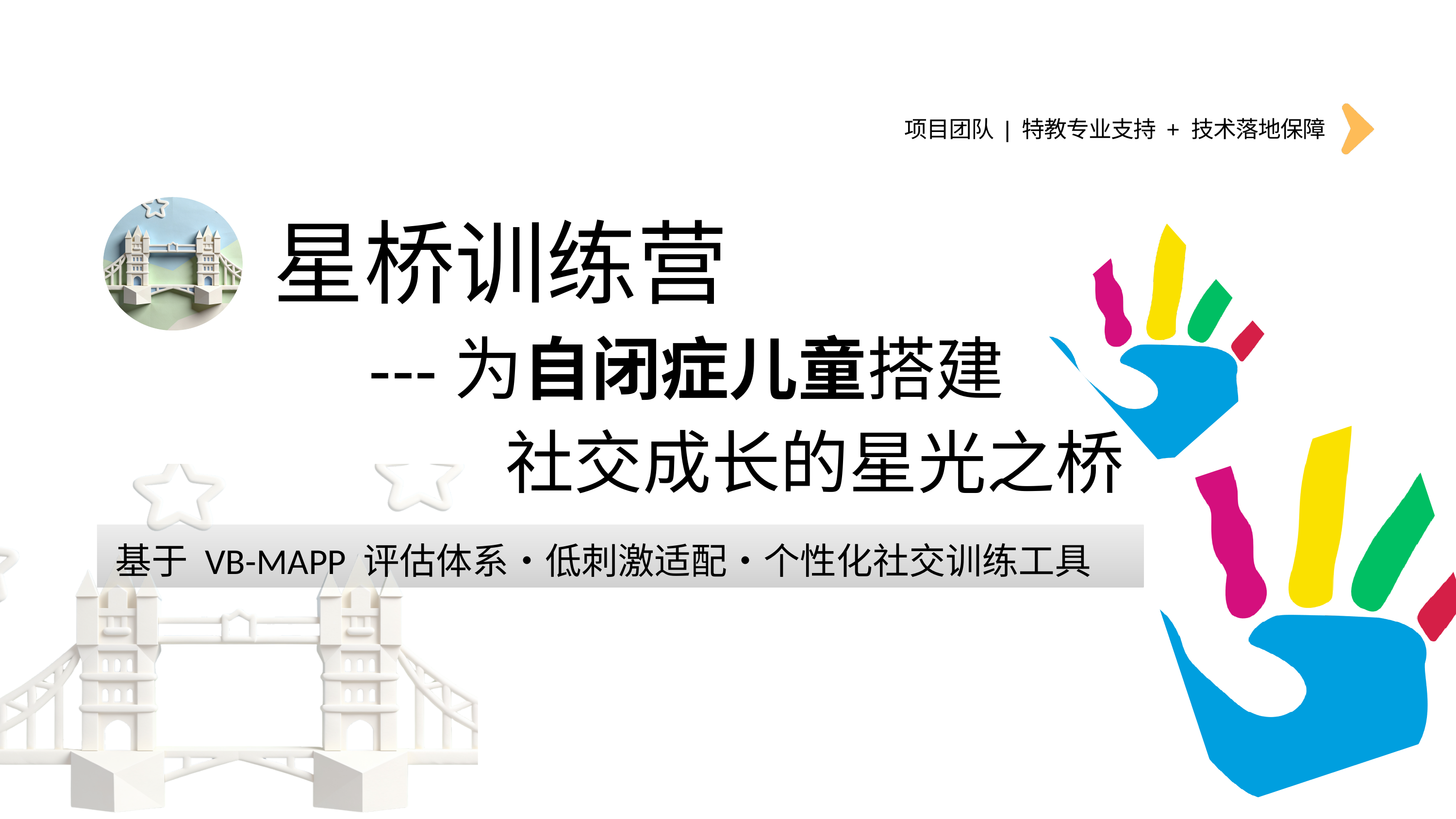

项目团队 | 特教专业支持 + 技术落地保障
星桥训练营
     ---为自闭症儿童搭建
              社交成长的星光之桥

基于 VB-MAPP 评估体系・低刺激适配・个性化社交训练工具